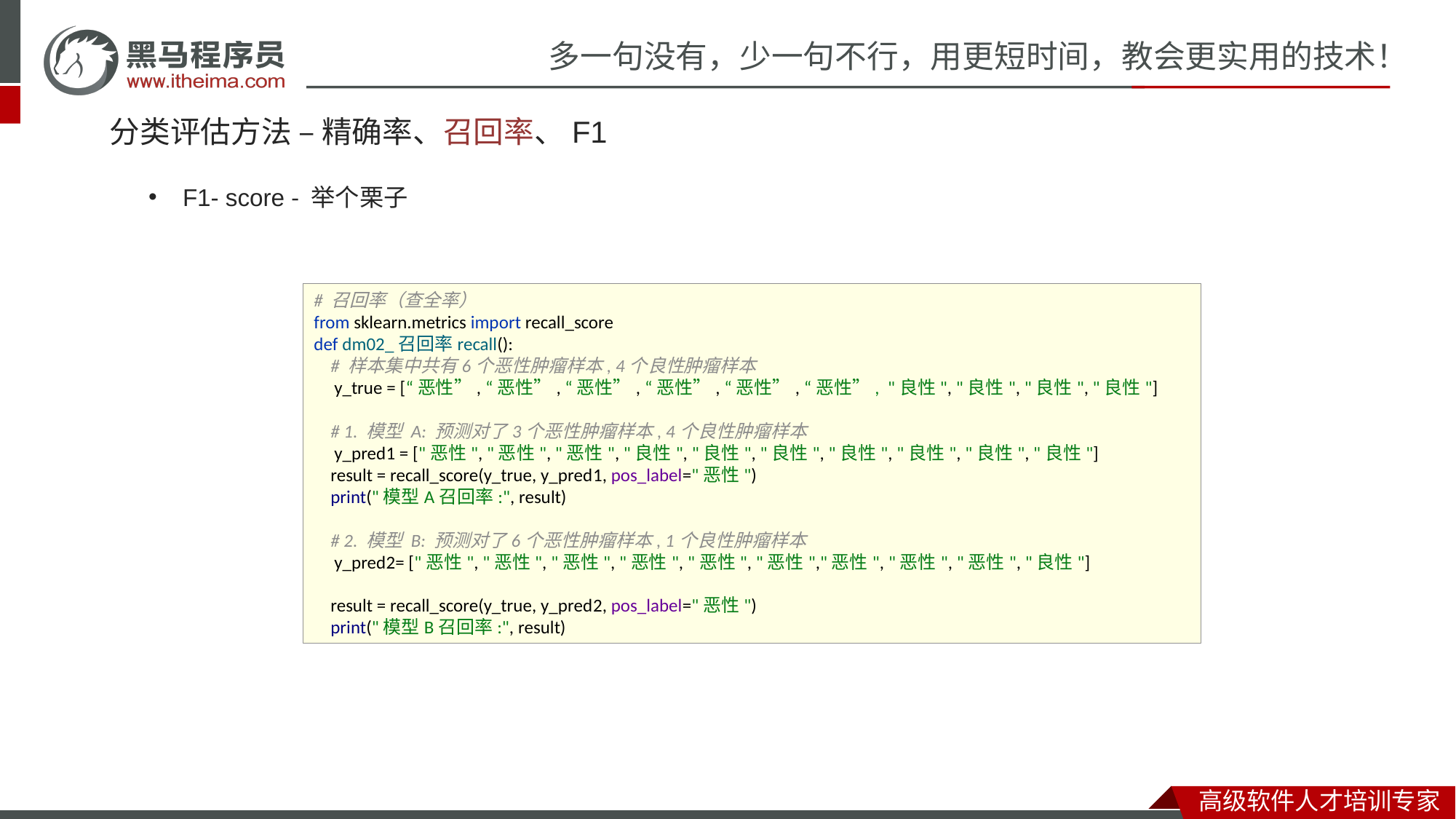

# 分类评估方法 – 精确率、召回率、F1
F1- score - 举个栗子
# 召回率（查全率） from sklearn.metrics import recall_score def dm02_召回率recall(): # 样本集中共有6个恶性肿瘤样本, 4个良性肿瘤样本 y_true = [“恶性”, “恶性”, “恶性”, “恶性”, “恶性”, “恶性”,  "良性", "良性", "良性", "良性"] # 1. 模型 A: 预测对了3个恶性肿瘤样本, 4个良性肿瘤样本 y_pred1 = ["恶性", "恶性", "恶性", "良性", "良性", "良性", "良性", "良性", "良性", "良性"] result = recall_score(y_true, y_pred1, pos_label="恶性") print("模型A召回率:", result) # 2. 模型 B: 预测对了6个恶性肿瘤样本, 1个良性肿瘤样本 y_pred2= ["恶性", "恶性", "恶性", "恶性", "恶性", "恶性","恶性", "恶性", "恶性", "良性"] result = recall_score(y_true, y_pred2, pos_label="恶性") print("模型B召回率:", result)